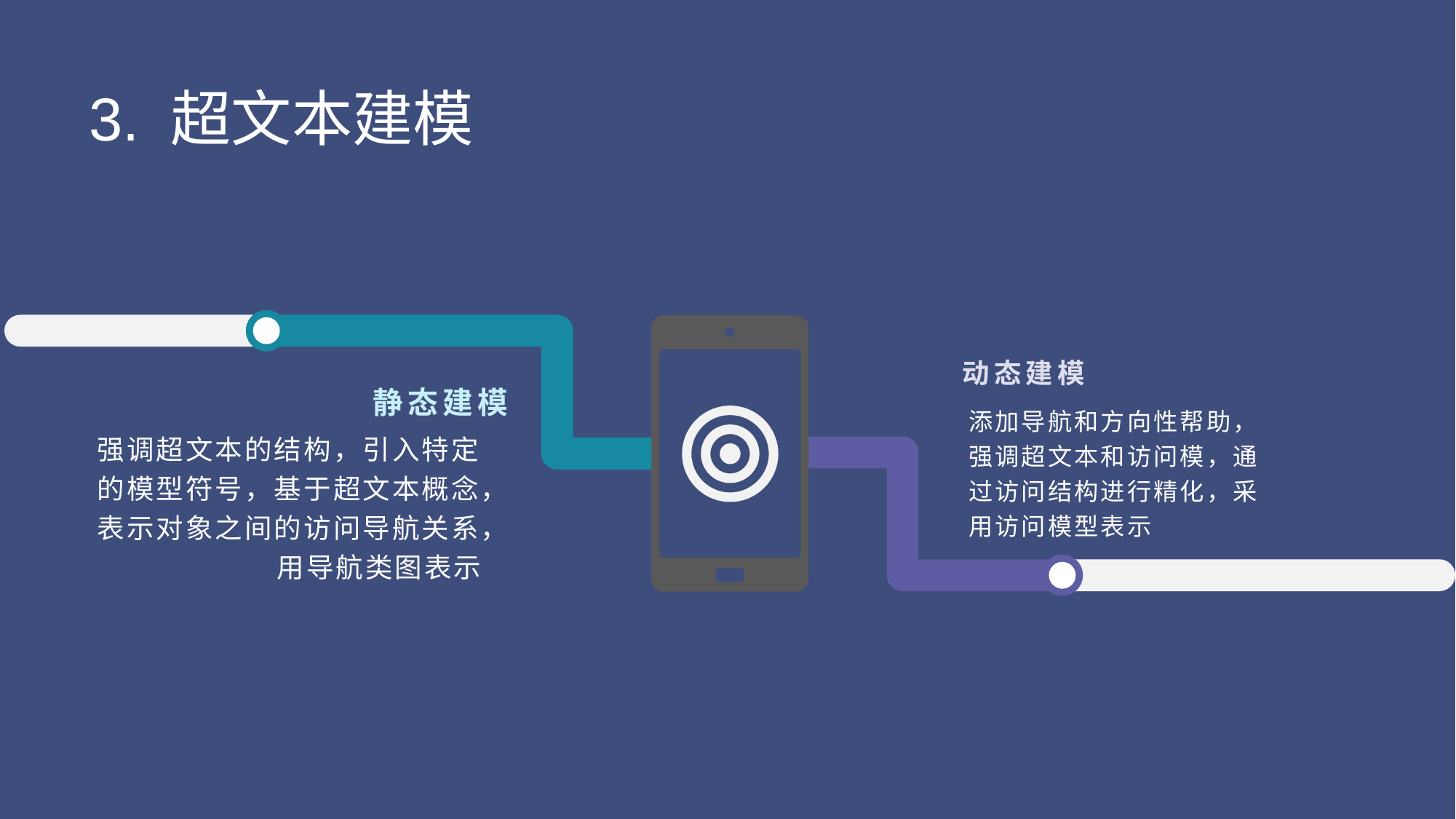

3. 超文本建模

动态建模
静态建模
添加导航和方向性帮助，强调超文本和访问模，通过访问结构进行精化，采用访问模型表示

强调超文本的结构，引入特定的模型符号，基于超文本概念，表示对象之间的访问导航关系，用导航类图表示